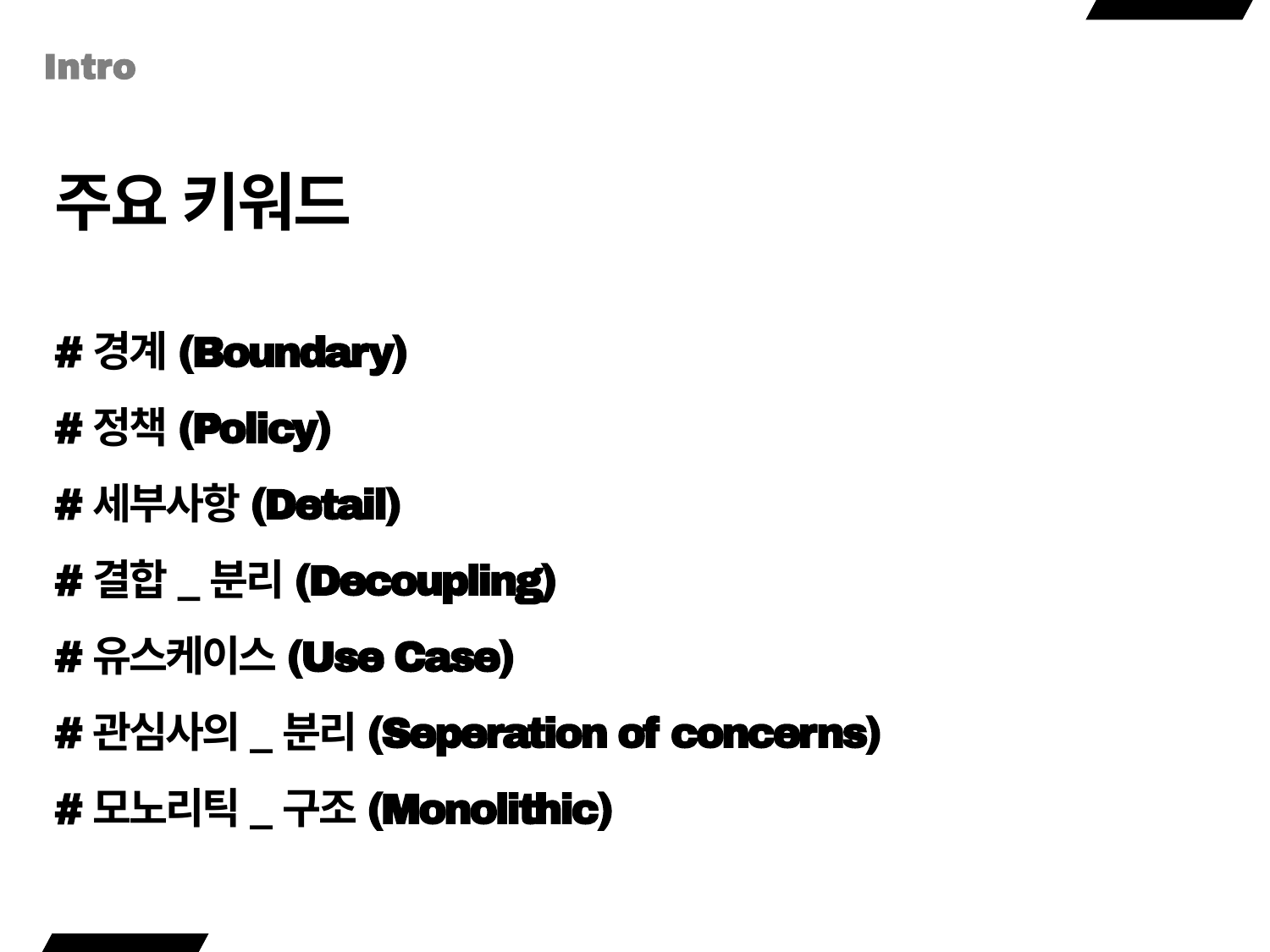

# Intro
주요 키워드
#경계(Boundary)
#정책(Policy)
#세부사항(Detail)
#결합_분리(Decoupling)
#유스케이스(Use Case)
#관심사의_분리(Seperation of concerns)
#모노리틱_구조(Monolithic)